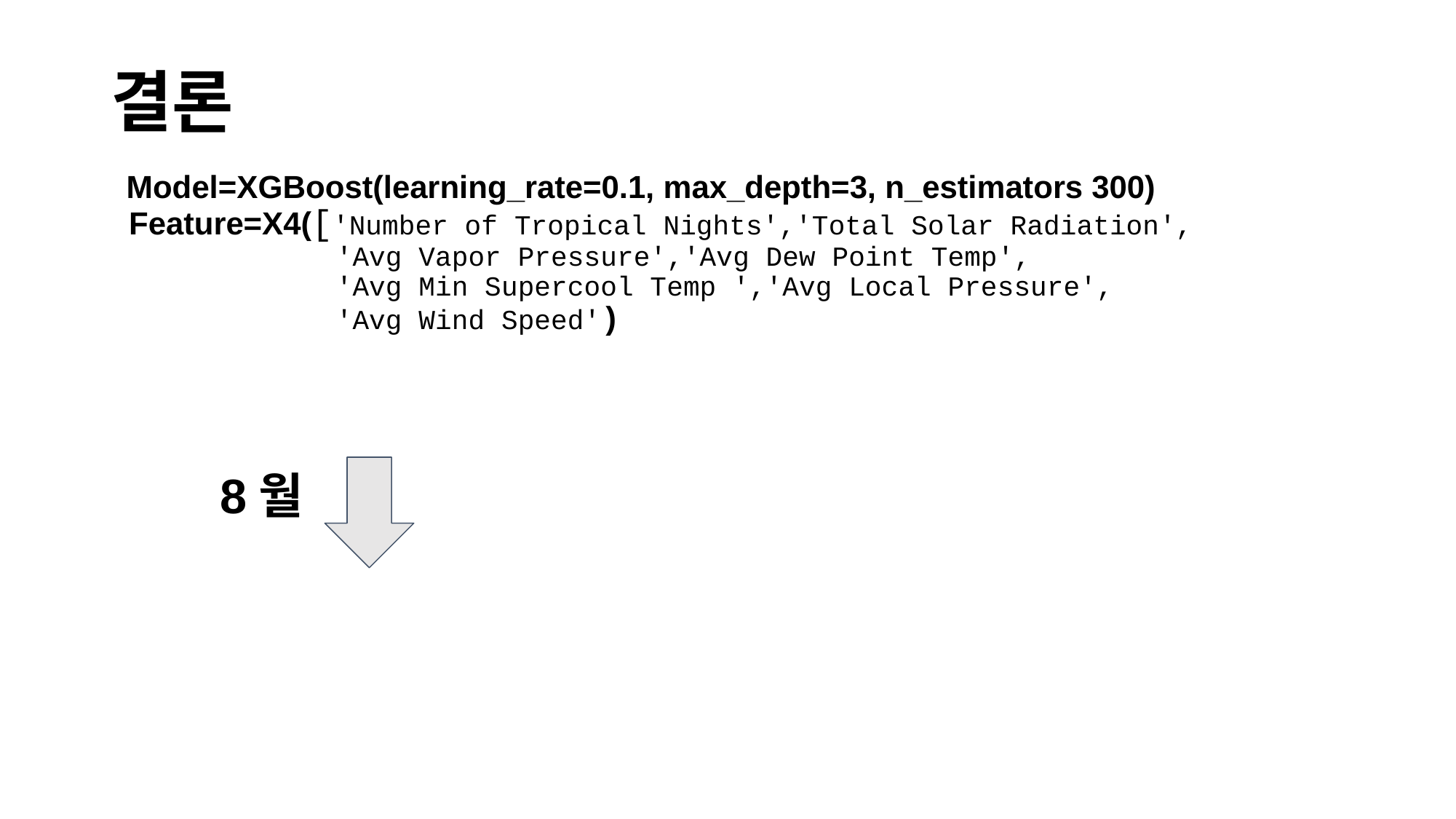

# 결론
Model=XGBoost(learning_rate=0.1, max_depth=3, n_estimators 300)
  Feature=X4(['Number of Tropical Nights','Total Solar Radiation',
       'Avg Vapor Pressure','Avg Dew Point Temp',
       'Avg Min Supercool Temp ','Avg Local Pressure',
       'Avg Wind Speed')

8월